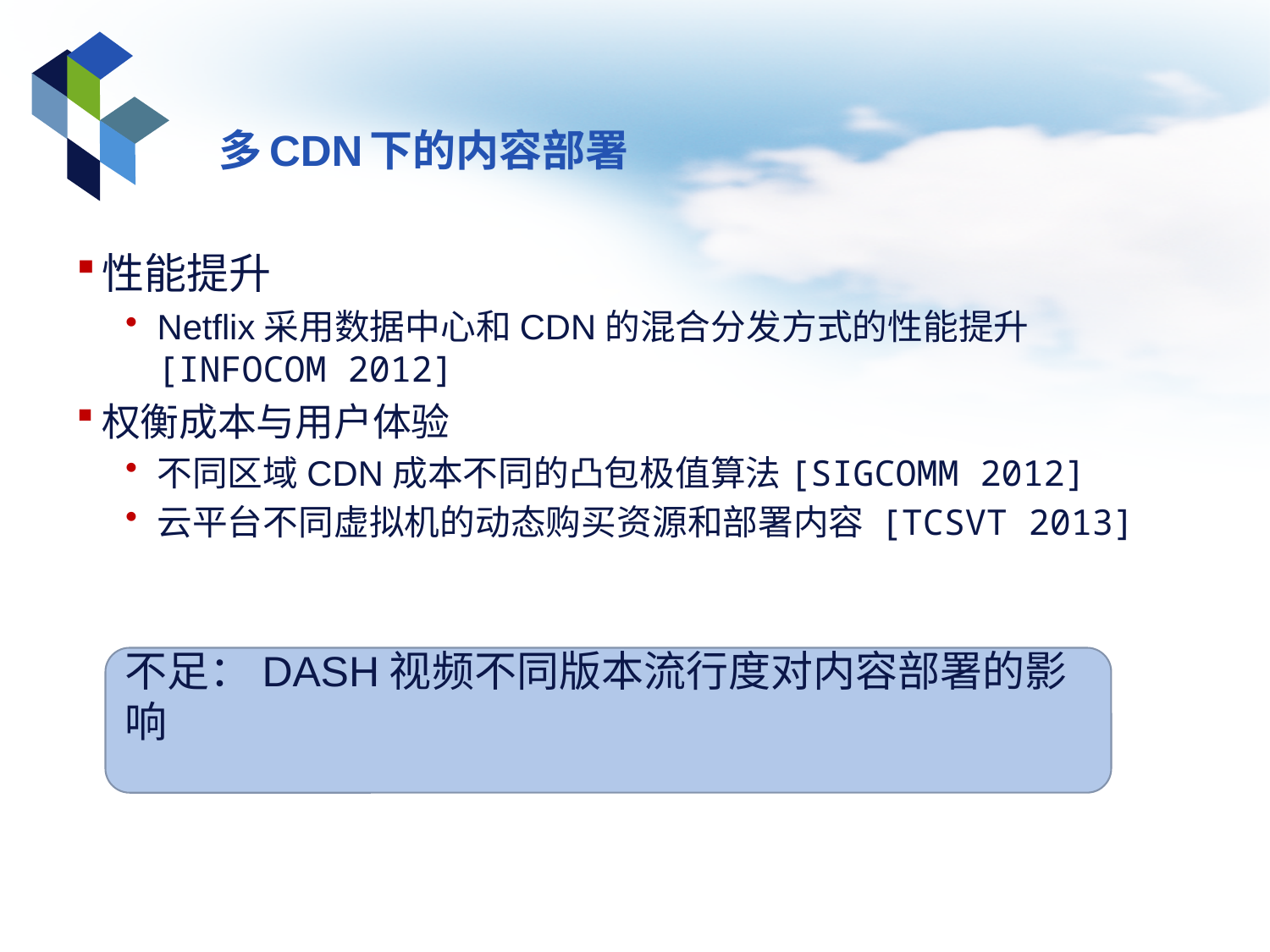

# 多CDN下的内容部署
性能提升
Netflix采用数据中心和CDN的混合分发方式的性能提升[INFOCOM 2012]
权衡成本与用户体验
不同区域CDN成本不同的凸包极值算法[SIGCOMM 2012]
云平台不同虚拟机的动态购买资源和部署内容 [TCSVT 2013]

不足：DASH视频不同版本流行度对内容部署的影响